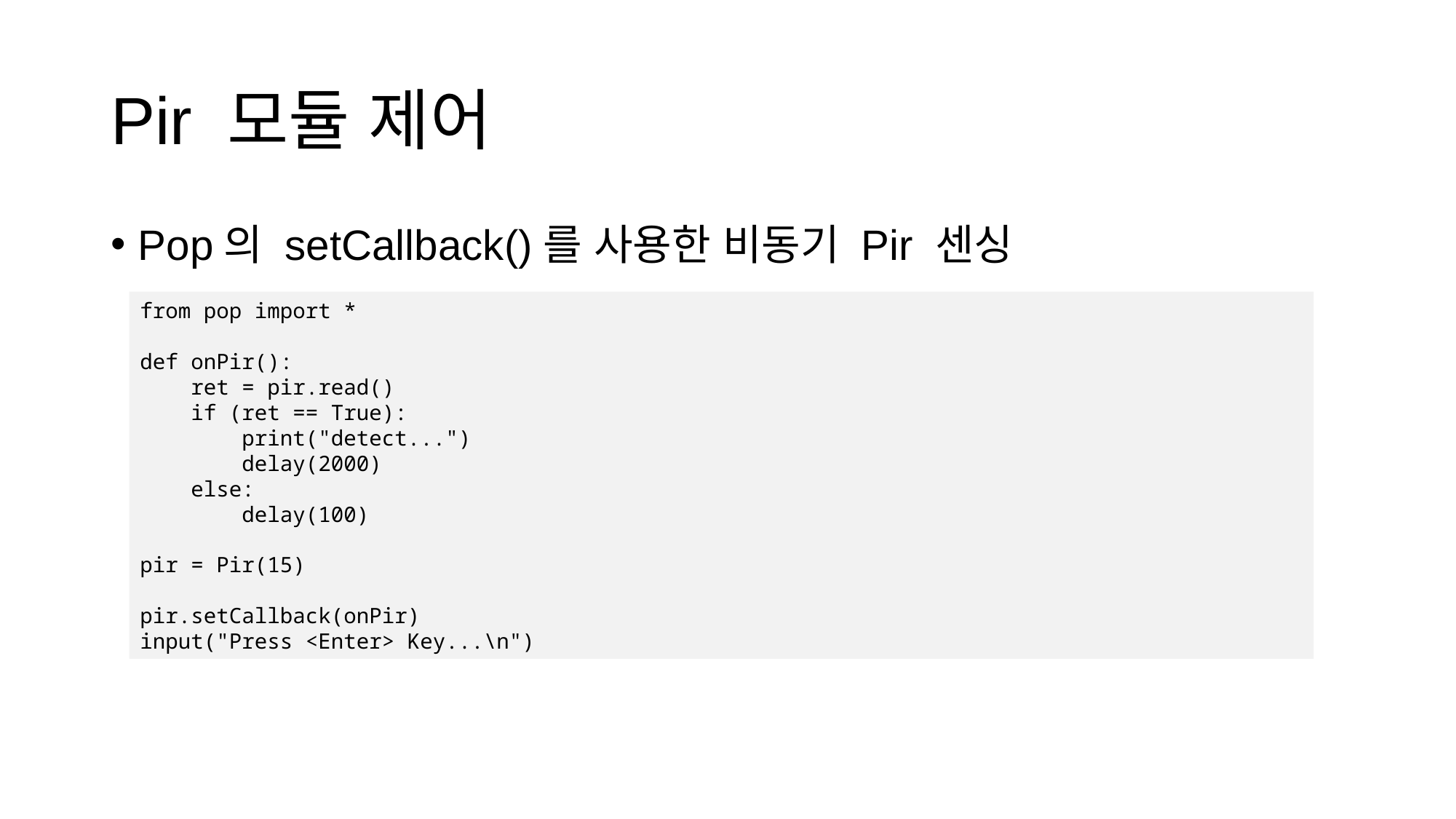

# Pir 모듈 제어
Pop의 setCallback()를 사용한 비동기 Pir 센싱
from pop import *

def onPir():
    ret = pir.read()
    if (ret == True):
        print("detect...")
        delay(2000)
    else:
        delay(100)

pir = Pir(15)

pir.setCallback(onPir)
input("Press <Enter> Key...\n")